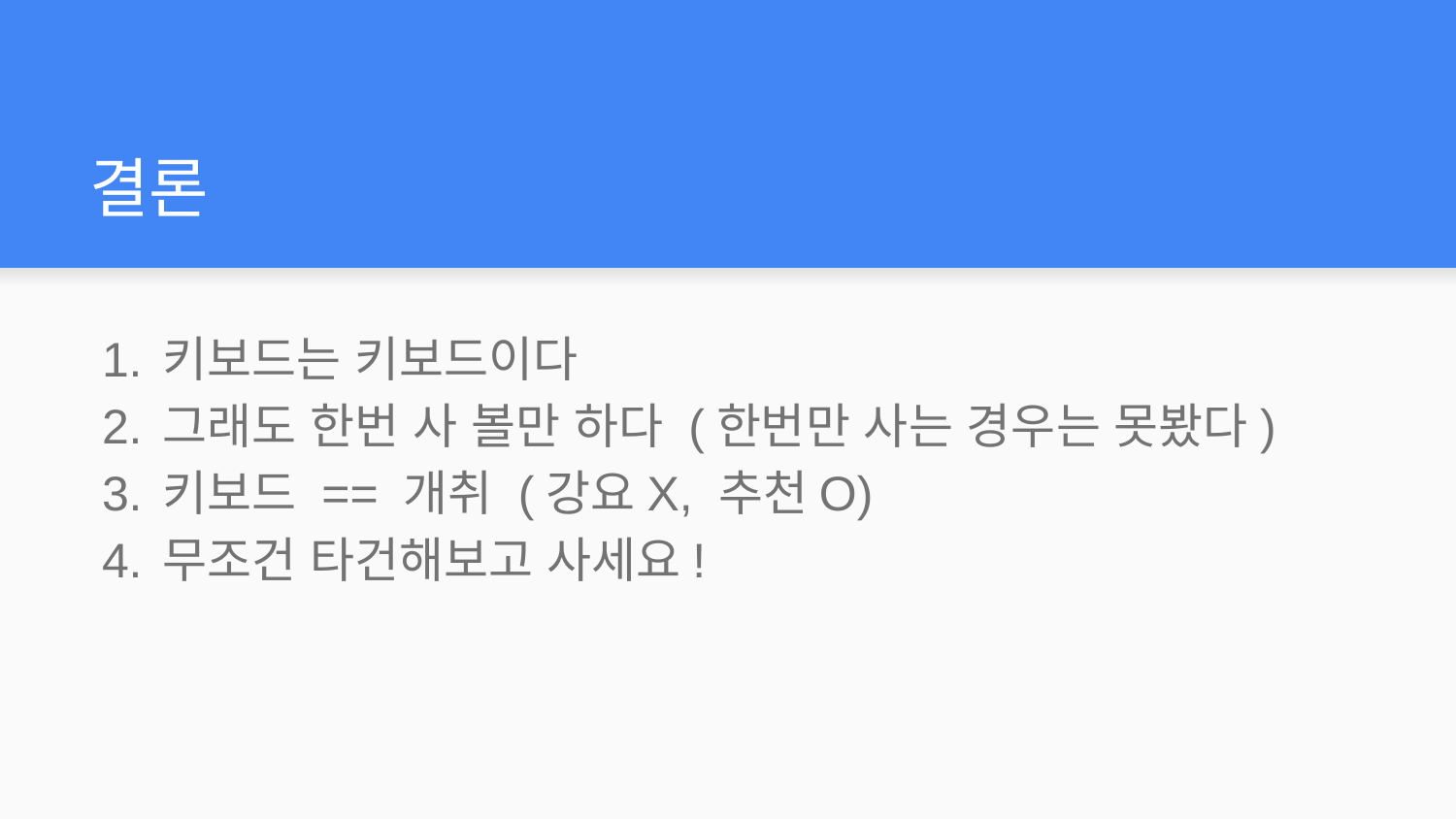

# 결론
키보드는 키보드이다
그래도 한번 사 볼만 하다 (한번만 사는 경우는 못봤다)
키보드 == 개취 (강요X, 추천O)
무조건 타건해보고 사세요!